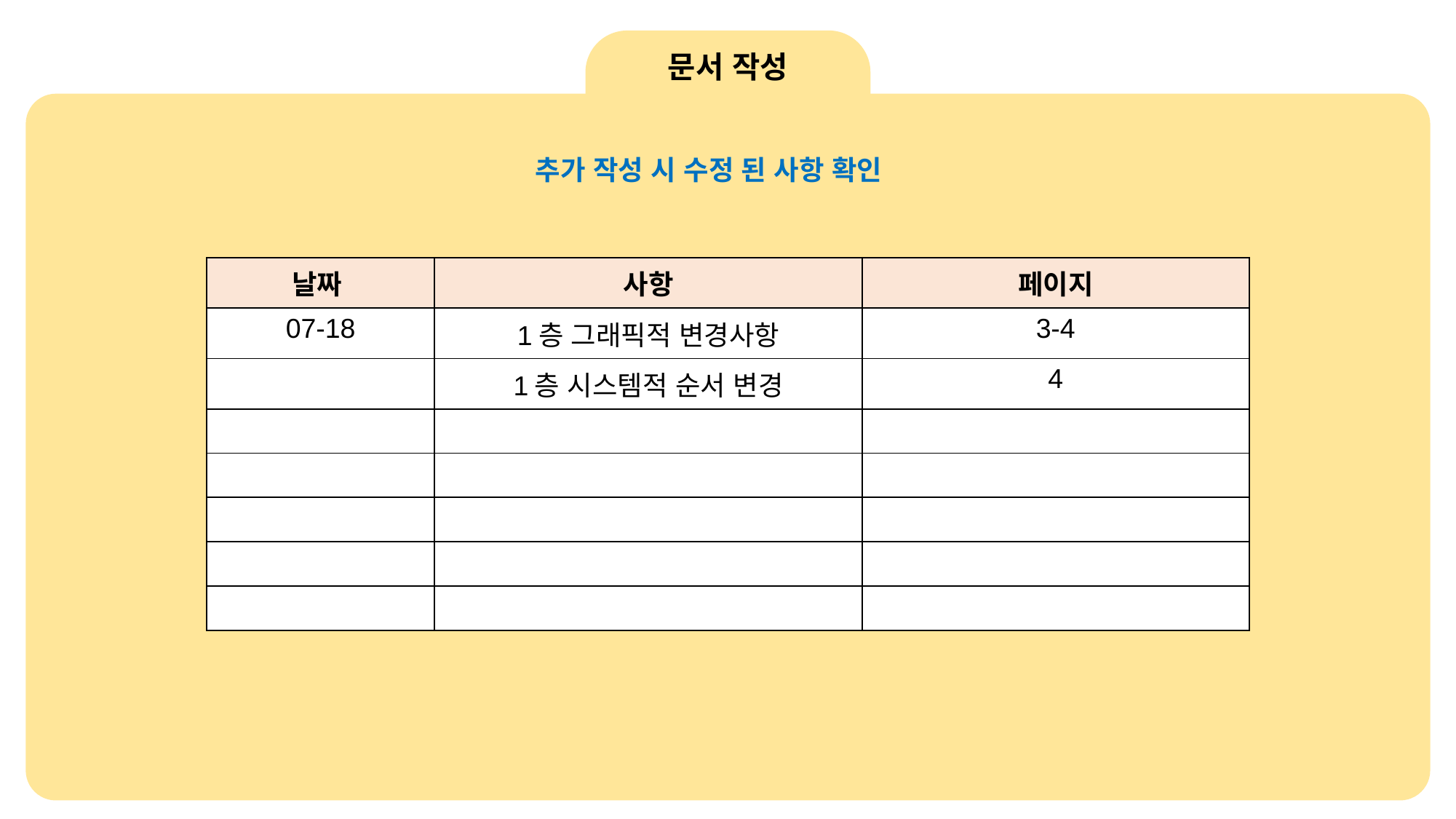

문서 작성

추가 작성 시 수정 된 사항 확인
| 날짜 | 사항 | 페이지 |
| --- | --- | --- |
| 07-18 | 1층 그래픽적 변경사항 | 3-4 |
|  | 1층 시스템적 순서 변경 | 4 |
|  |  |  |
|  |  |  |
|  |  |  |
|  |  |  |
|  |  |  |